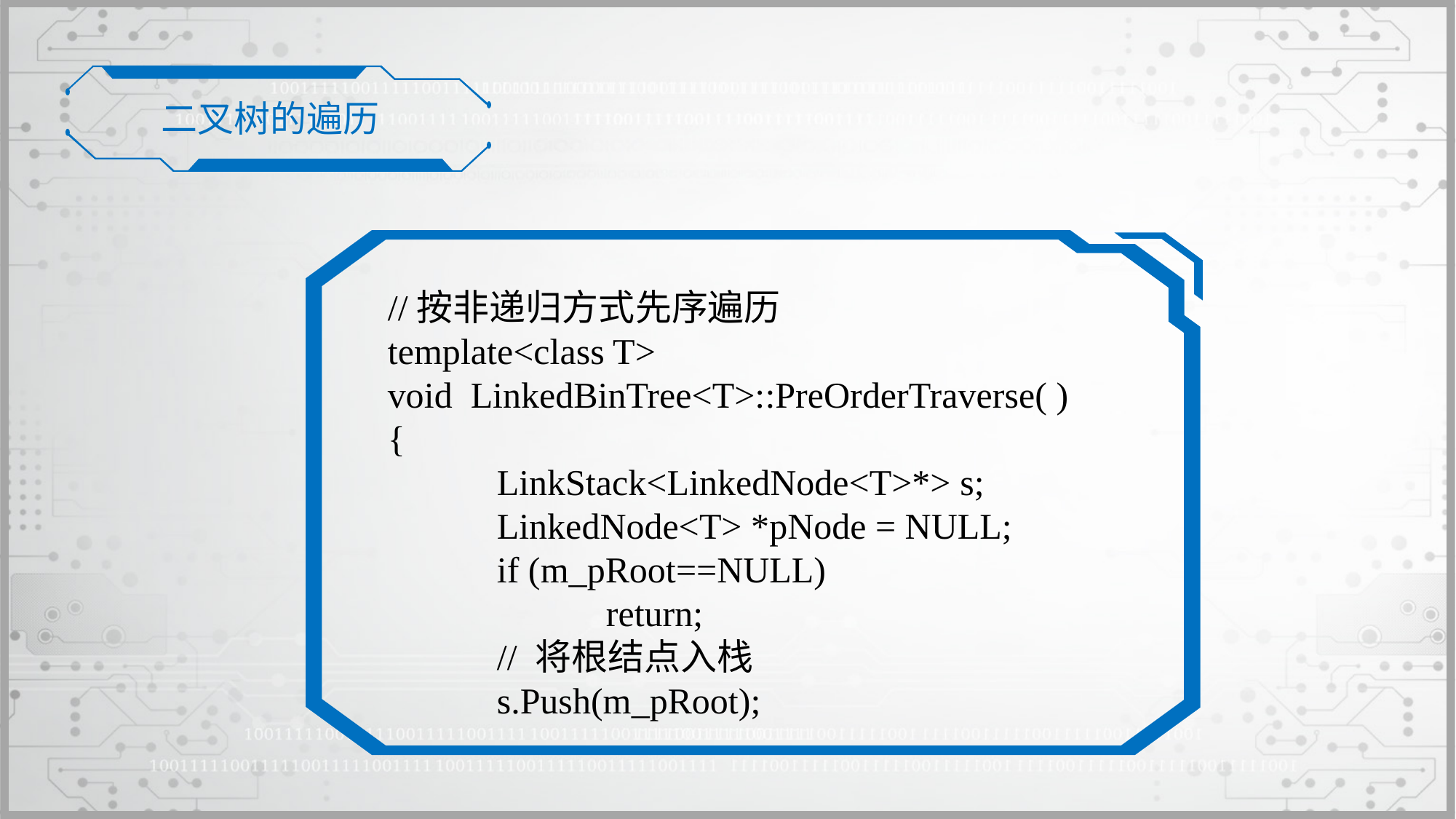

二叉树的遍历
//按非递归方式先序遍历
template<class T>
void  LinkedBinTree<T>::PreOrderTraverse( )
{
	LinkStack<LinkedNode<T>*> s;
	LinkedNode<T> *pNode = NULL;
	if (m_pRoot==NULL)
		return;
	// 将根结点入栈
	s.Push(m_pRoot);